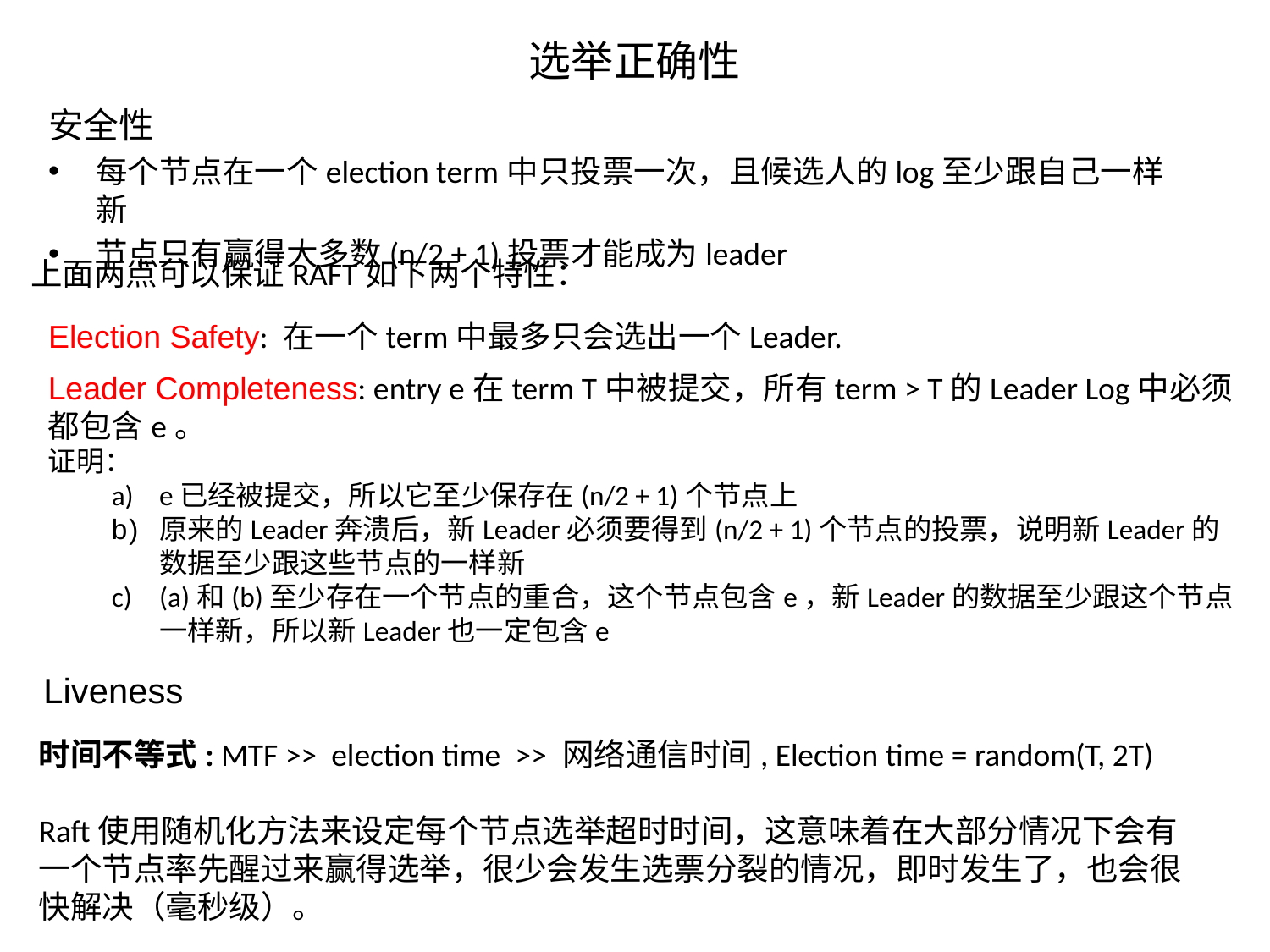

# 选举正确性
安全性
每个节点在一个election term中只投票一次，且候选人的log至少跟自己一样新
节点只有赢得大多数(n/2 + 1)投票才能成为leader

上面两点可以保证RAFT如下两个特性：
Election Safety: 在一个term中最多只会选出一个Leader.
Leader Completeness: entry e在term T中被提交，所有term > T的Leader Log中必须都包含e。
证明：
e已经被提交，所以它至少保存在(n/2 + 1)个节点上
原来的Leader奔溃后，新Leader必须要得到(n/2 + 1)个节点的投票，说明新Leader的数据至少跟这些节点的一样新
(a)和(b)至少存在一个节点的重合，这个节点包含e，新Leader的数据至少跟这个节点一样新，所以新Leader也一定包含e
Liveness
时间不等式: MTF >>  election time  >> 网络通信时间, Election time = random(T, 2T)

Raft使用随机化方法来设定每个节点选举超时时间，这意味着在大部分情况下会有一个节点率先醒过来赢得选举，很少会发生选票分裂的情况，即时发生了，也会很快解决（毫秒级）。